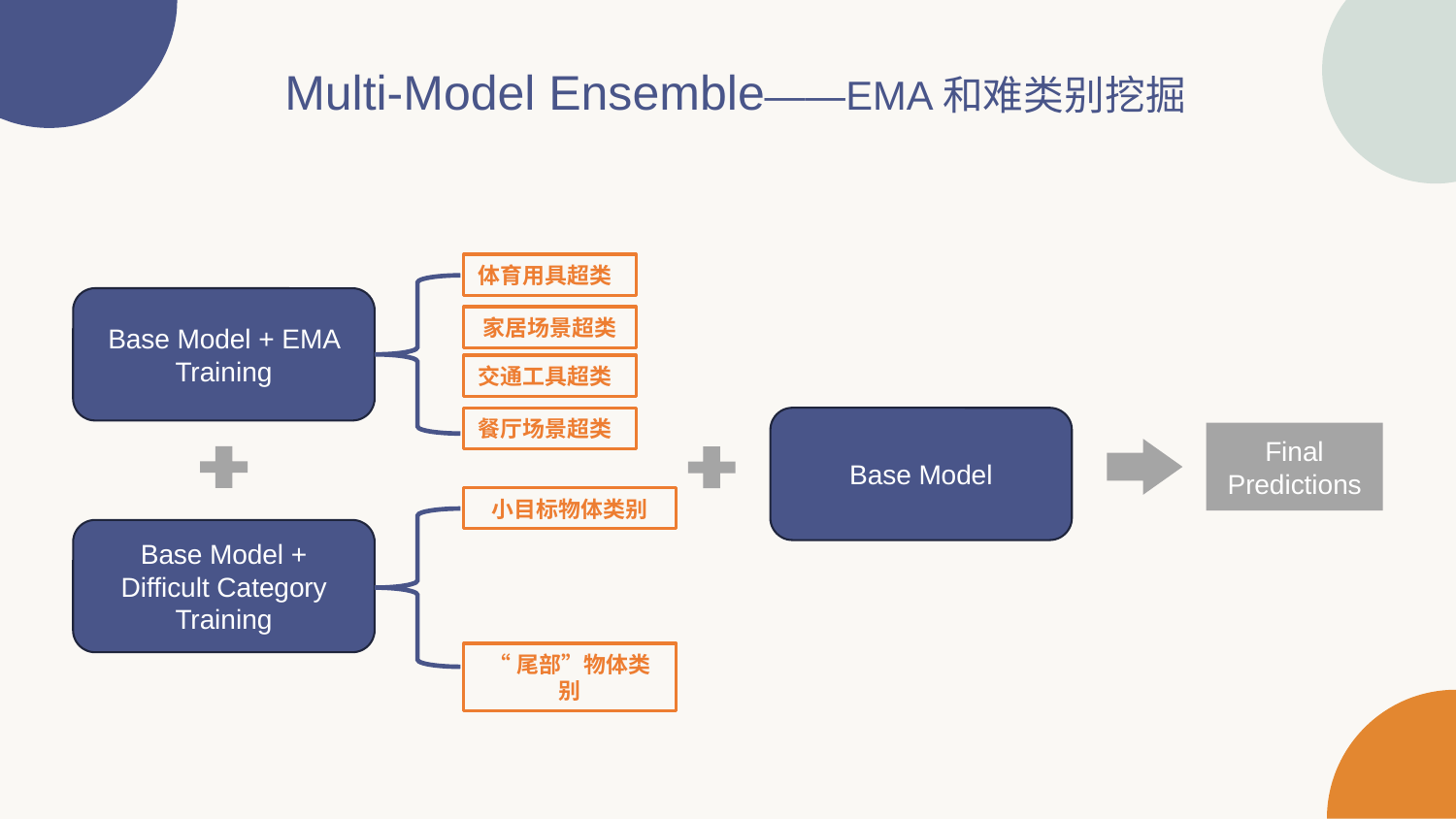

Multi-Model Ensemble——EMA和难类别挖掘
体育用具超类

Base Model + EMA Training
家居场景超类
交通工具超类
餐厅场景超类
Base Model
Final Predictions

小目标物体类别

Base Model + Difficult Category Training
“尾部”物体类别